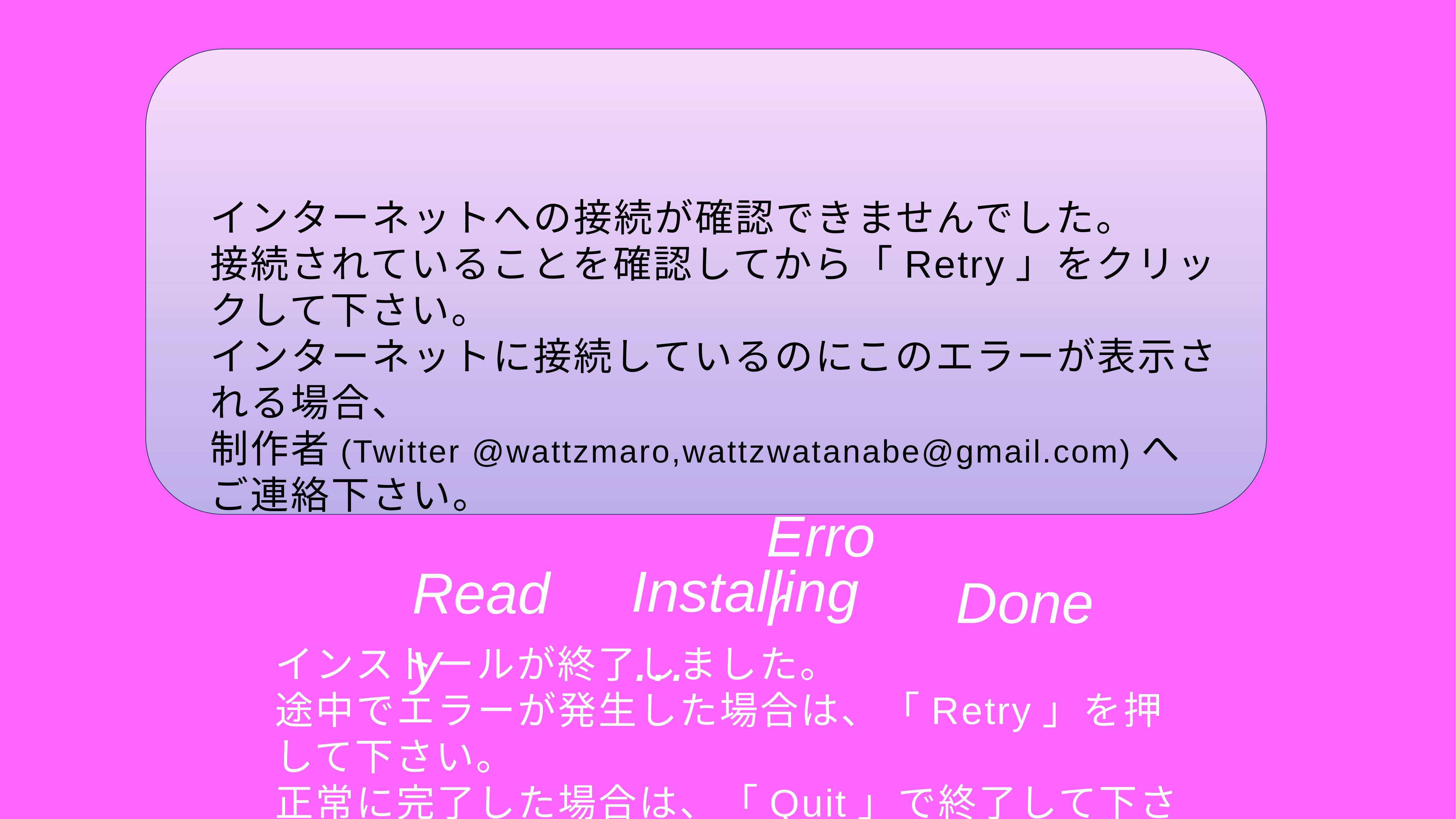

インターネットへの接続が確認できませんでした。
接続されていることを確認してから「Retry」をクリックして下さい。
インターネットに接続しているのにこのエラーが表示される場合、
制作者(Twitter @wattzmaro,wattzwatanabe@gmail.com)へ
ご連絡下さい。
Error
Installing…
Ready
Done
インストールが終了しました。
途中でエラーが発生した場合は、「Retry」を押して下さい。
正常に完了した場合は、「Quit」で終了して下さい。